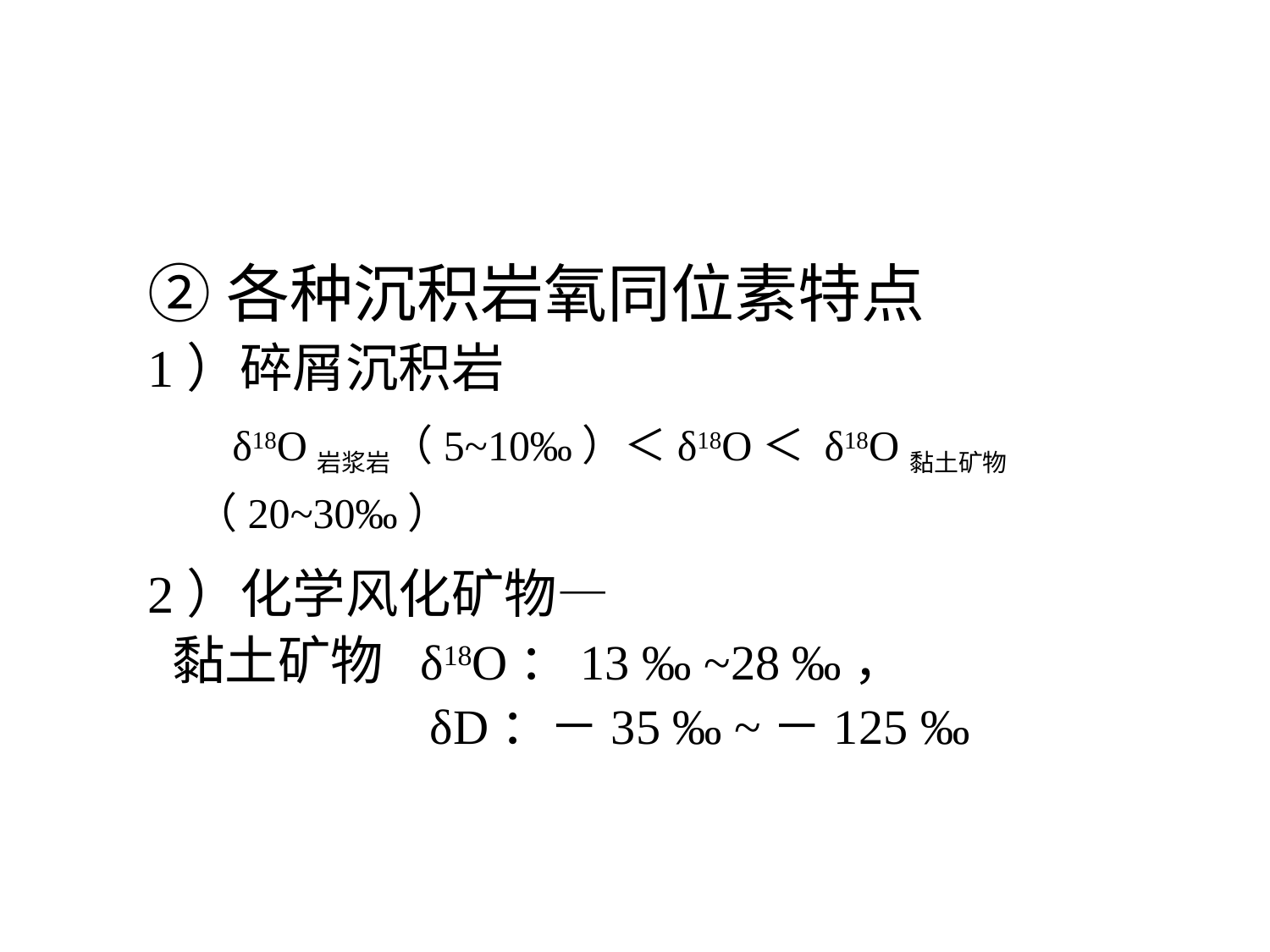

②各种沉积岩氧同位素特点
1）碎屑沉积岩
        δ18O岩浆岩（5~10‰）＜δ18O＜ δ18O黏土矿物（20~30‰）
2）化学风化矿物—
 黏土矿物  δ18O：13 ‰ ~28 ‰，
                       δD：－35 ‰ ~－125 ‰